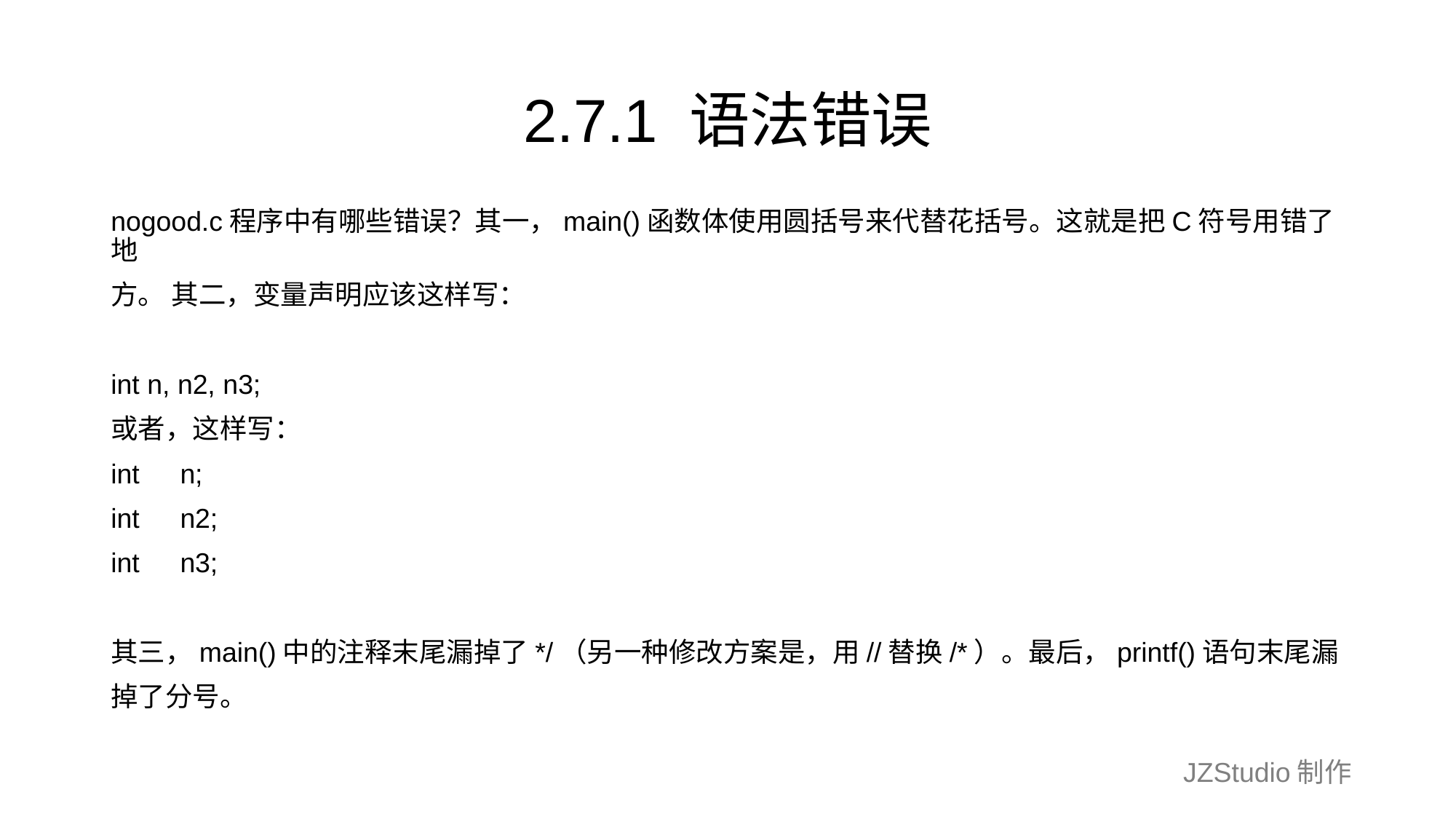

# 2.7.1 语法错误
nogood.c程序中有哪些错误？其一，main()函数体使用圆括号来代替花括号。这就是把C符号用错了地
方。 其二，变量声明应该这样写：

int n, n2, n3;
或者，这样写：
int　n;
int　n2;
int　n3;

其三，main()中的注释末尾漏掉了*/（另一种修改方案是，用//替换/*）。最后，printf()语句末尾漏
掉了分号。